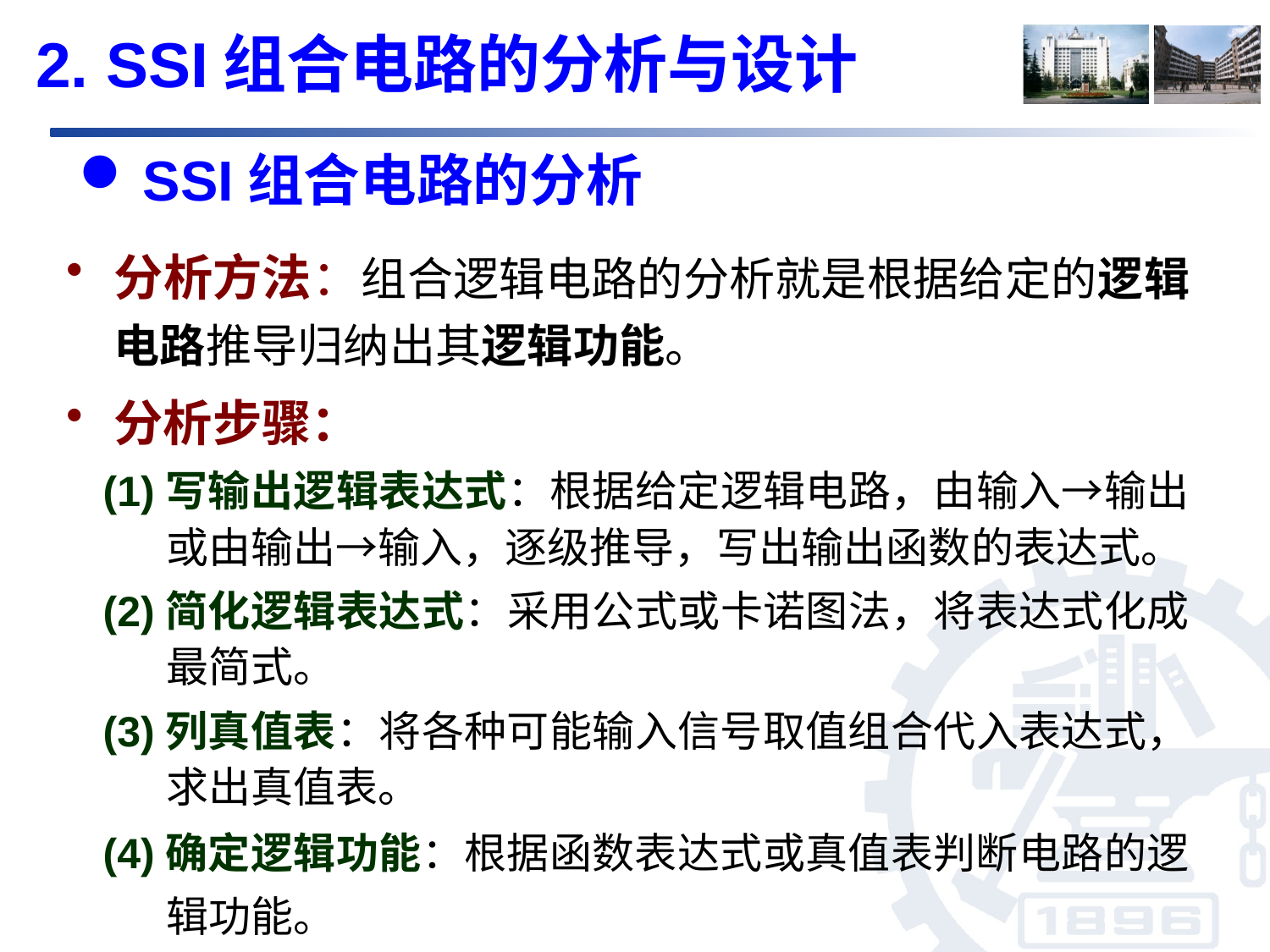

2. SSI组合电路的分析与设计
# SSI组合电路的分析
分析方法：组合逻辑电路的分析就是根据给定的逻辑电路推导归纳出其逻辑功能。
分析步骤：
(1)写输出逻辑表达式：根据给定逻辑电路，由输入→输出或由输出→输入，逐级推导，写出输出函数的表达式。
(2)简化逻辑表达式：采用公式或卡诺图法，将表达式化成最简式。
(3)列真值表：将各种可能输入信号取值组合代入表达式，求出真值表。
(4)确定逻辑功能：根据函数表达式或真值表判断电路的逻辑功能。